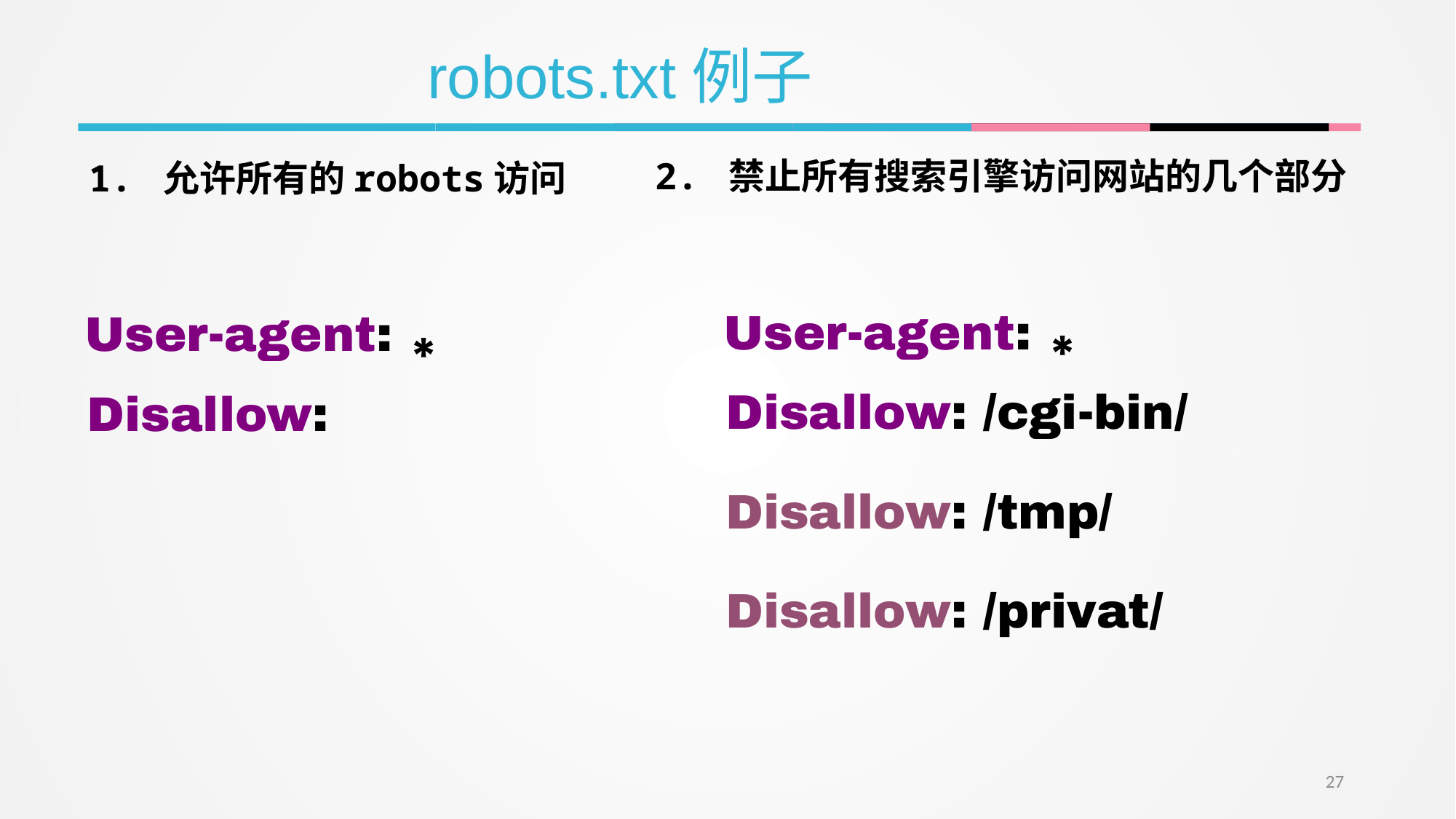

robots.txt例子

2. 禁止所有搜索引擎访问网站的几个部分
1. 允许所有的robots访问
User-agent: *
User-agent: *
Disallow: /cgi-bin/
Disallow: /tmp/
Disallow: /privat/

Disallow:
27